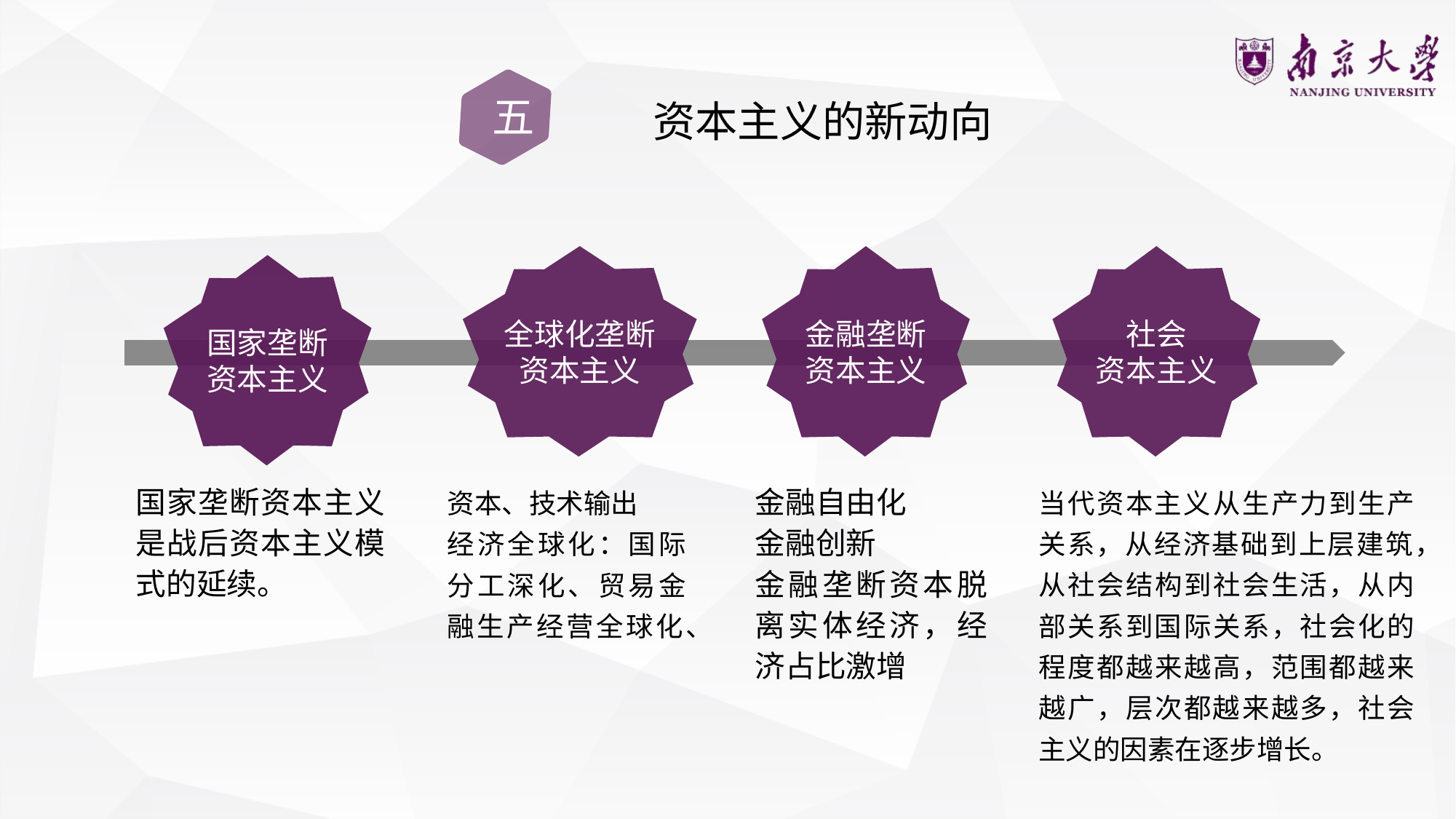

五
资本主义的新动向

全球化垄断
资本主义
金融垄断
资本主义
社会
资本主义
国家垄断
资本主义

当代资本主义从生产力到生产关系，从经济基础到上层建筑，从社会结构到社会生活，从内部关系到国际关系，社会化的程度都越来越高，范围都越来越广，层次都越来越多，社会主义的因素在逐步增长。
资本、技术输出
经济全球化：国际分工深化、贸易金融生产经营全球化、
国家垄断资本主义是战后资本主义模式的延续。
金融自由化
金融创新
金融垄断资本脱离实体经济，经济占比激增